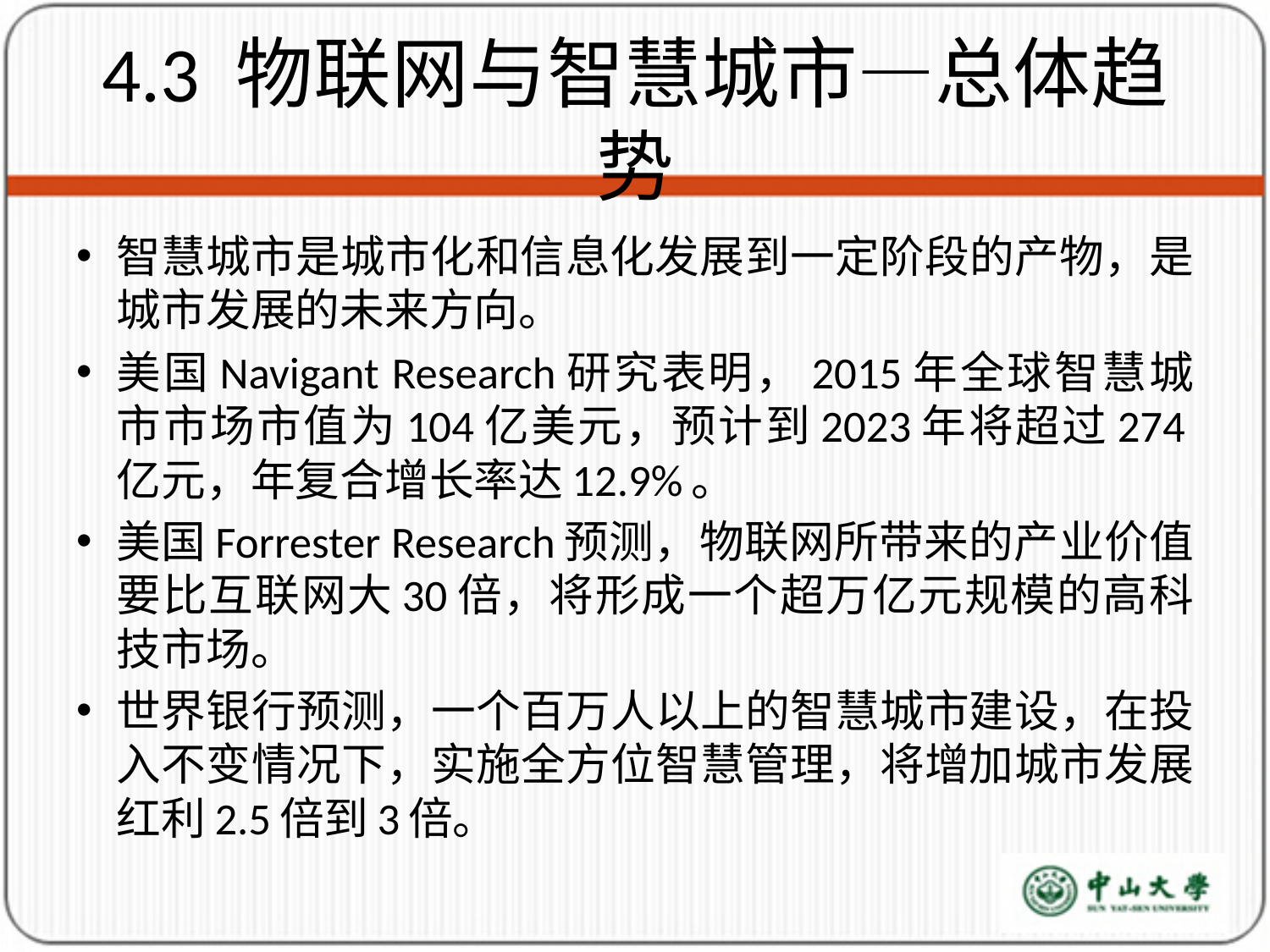

# 4.3 物联网与智慧城市—总体趋势
智慧城市是城市化和信息化发展到一定阶段的产物，是城市发展的未来方向。
美国Navigant Research研究表明，2015年全球智慧城市市场市值为104亿美元，预计到2023年将超过274亿元，年复合增长率达12.9%。
美国Forrester Research预测，物联网所带来的产业价值要比互联网大30倍，将形成一个超万亿元规模的高科技市场。
世界银行预测，一个百万人以上的智慧城市建设，在投入不变情况下，实施全方位智慧管理，将增加城市发展红利2.5倍到3倍。